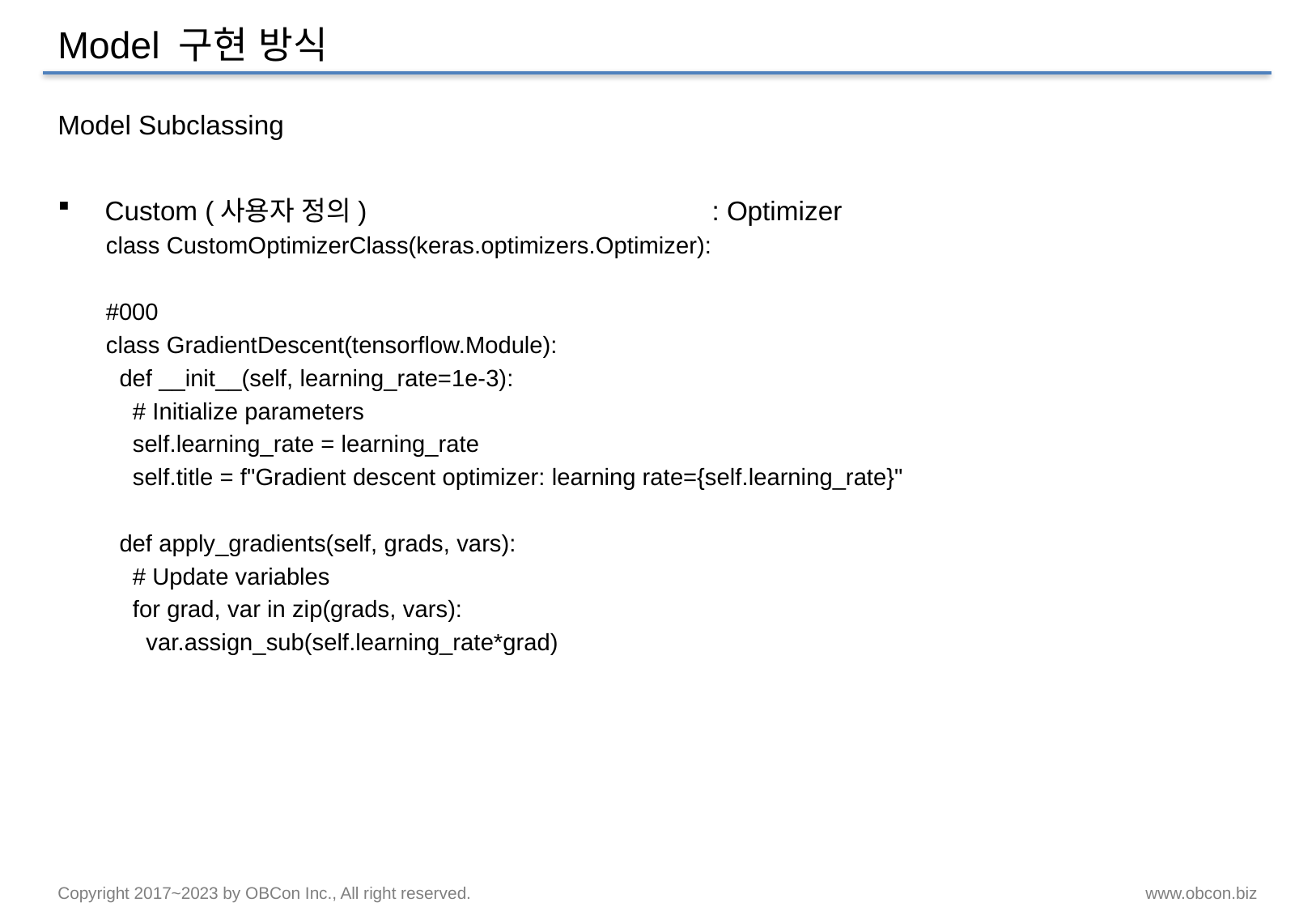

# Model 구현 방식
Model Subclassing
Custom (사용자 정의)			: Optimizer
class CustomOptimizerClass(keras.optimizers.Optimizer):

#000
class GradientDescent(tensorflow.Module):
  def __init__(self, learning_rate=1e-3):
    # Initialize parameters
    self.learning_rate = learning_rate
    self.title = f"Gradient descent optimizer: learning rate={self.learning_rate}"

  def apply_gradients(self, grads, vars):
    # Update variables
    for grad, var in zip(grads, vars):
      var.assign_sub(self.learning_rate*grad)